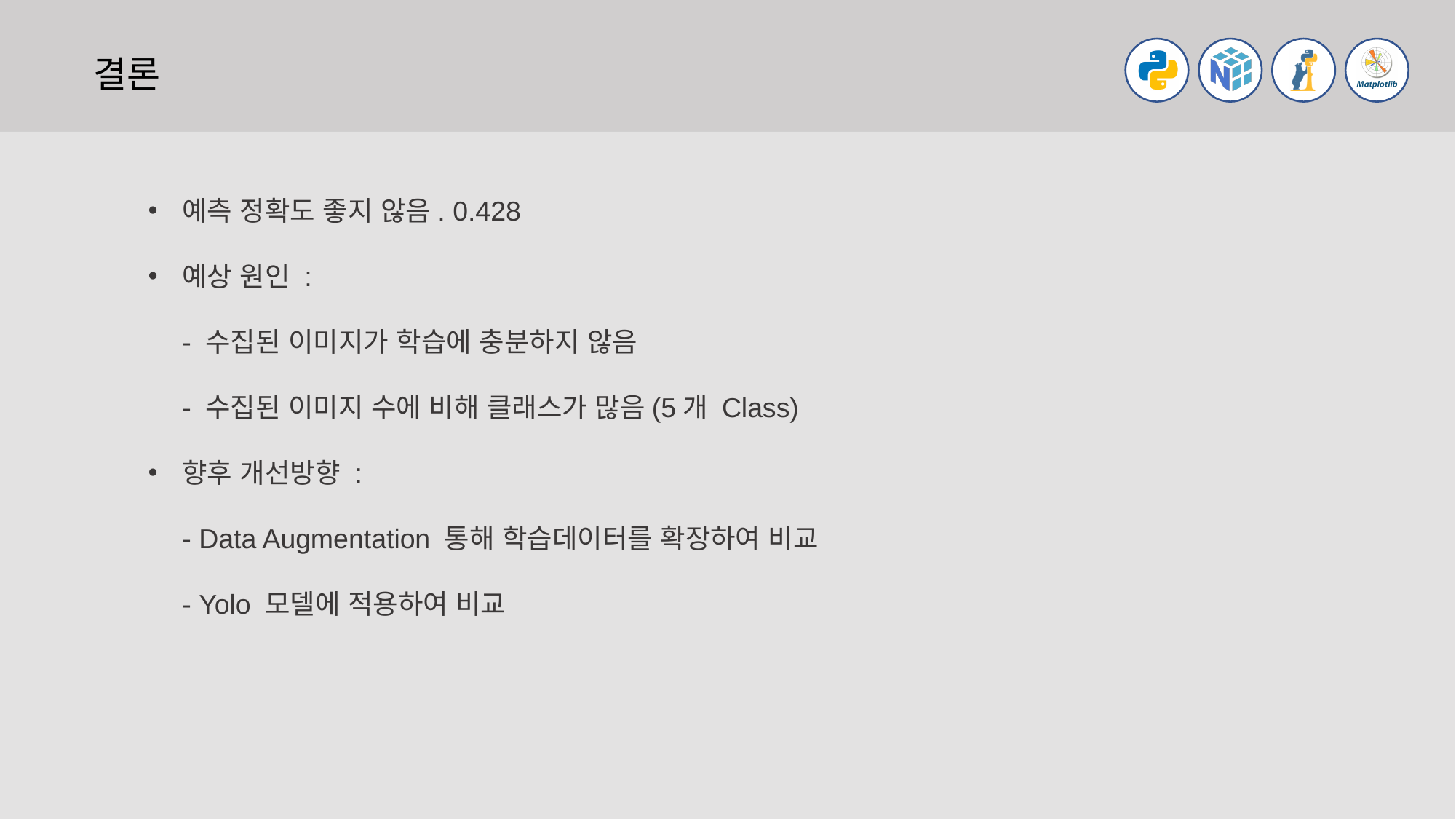

결론

예측 정확도 좋지 않음. 0.428
예상 원인 :
- 수집된 이미지가 학습에 충분하지 않음
- 수집된 이미지 수에 비해 클래스가 많음(5개 Class)
향후 개선방향 :
- Data Augmentation 통해 학습데이터를 확장하여 비교
- Yolo 모델에 적용하여 비교